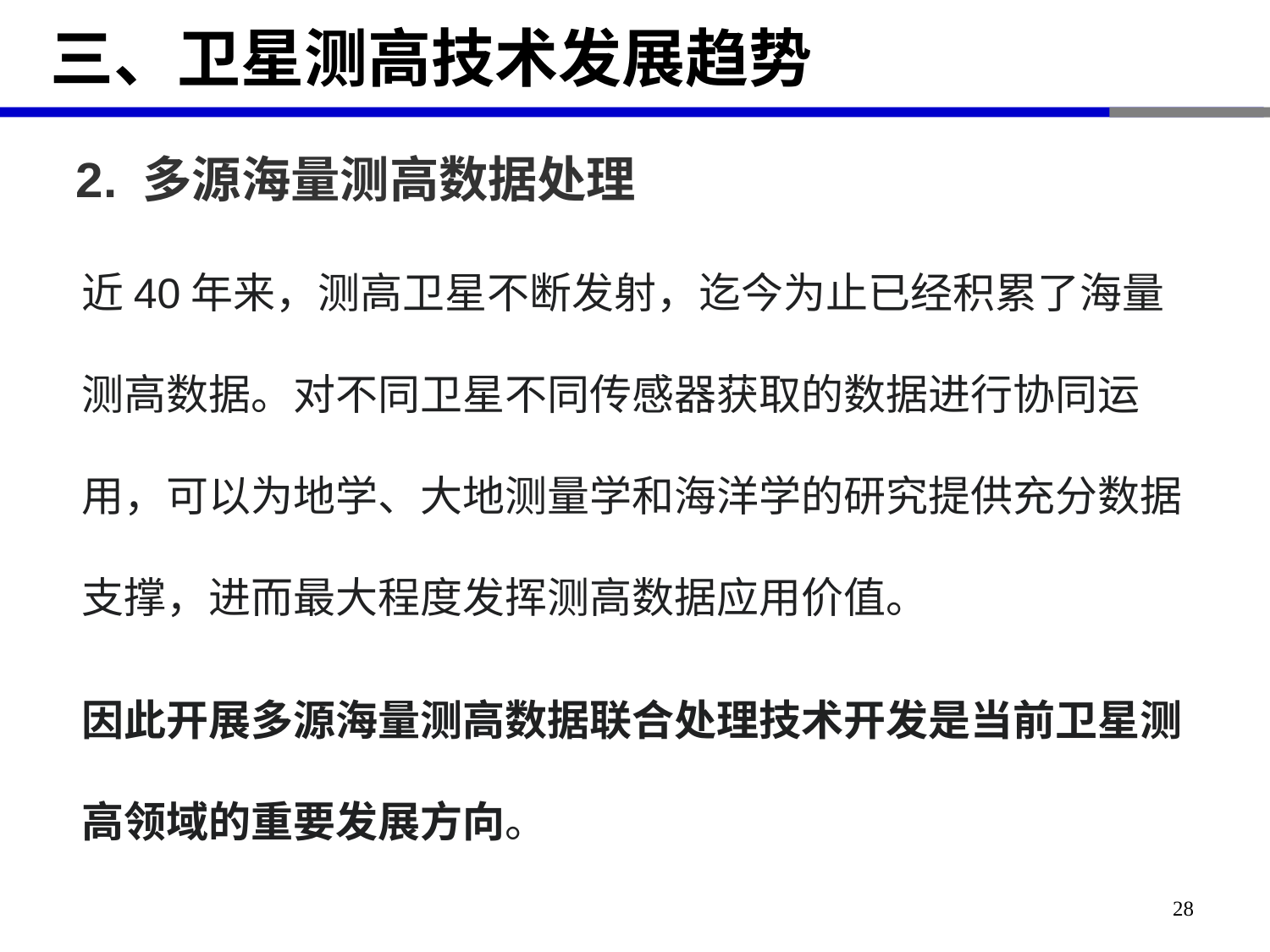

# 三、卫星测高技术发展趋势
2. 多源海量测高数据处理
近40年来，测高卫星不断发射，迄今为止已经积累了海量测高数据。对不同卫星不同传感器获取的数据进行协同运用，可以为地学、大地测量学和海洋学的研究提供充分数据支撑，进而最大程度发挥测高数据应用价值。
因此开展多源海量测高数据联合处理技术开发是当前卫星测高领域的重要发展方向。
28